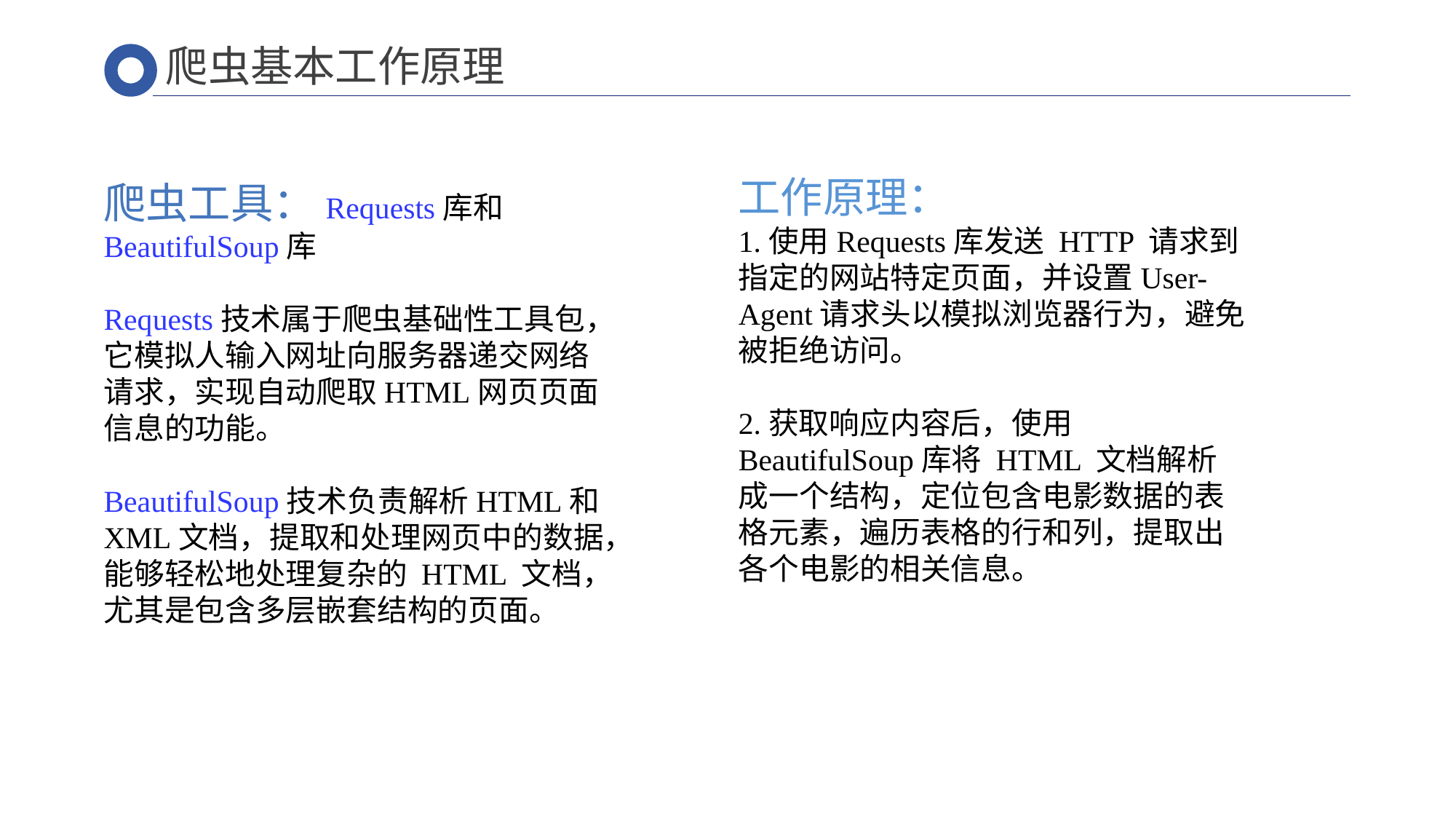

爬虫基本工作原理

工作原理：
1.使用Requests库发送 HTTP 请求到指定的网站特定页面，并设置User-Agent请求头以模拟浏览器行为，避免被拒绝访问。

2.获取响应内容后，使用BeautifulSoup库将 HTML 文档解析成一个结构，定位包含电影数据的表格元素，遍历表格的行和列，提取出各个电影的相关信息。

爬虫工具：Requests库和BeautifulSoup库

Requests技术属于爬虫基础性工具包，它模拟人输入网址向服务器递交网络请求，实现自动爬取HTML网页页面信息的功能。

BeautifulSoup技术负责解析HTML和XML文档，提取和处理网页中的数据，能够轻松地处理复杂的 HTML 文档，尤其是包含多层嵌套结构的页面。